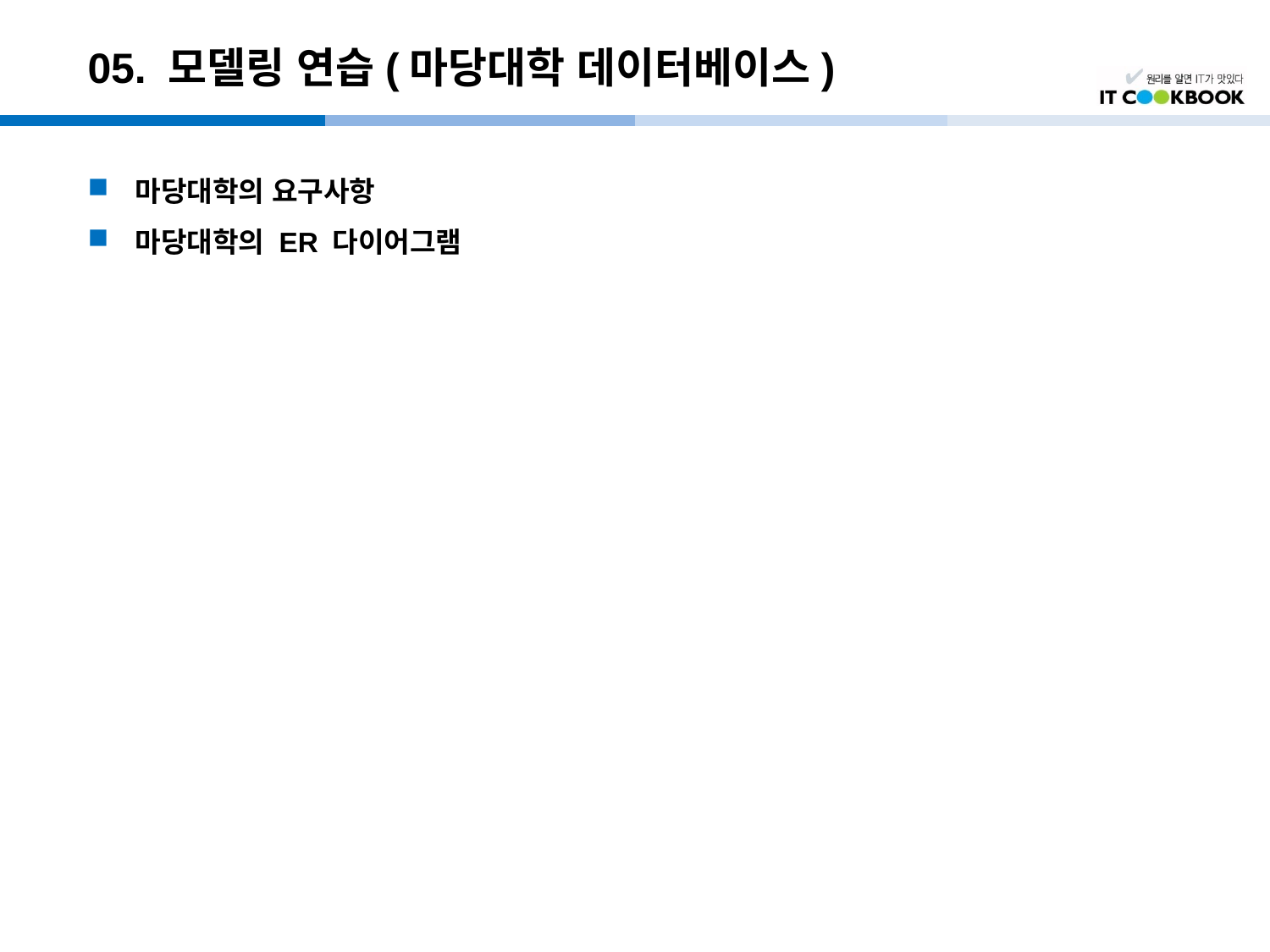

# 05. 모델링 연습(마당대학 데이터베이스)
마당대학의 요구사항
마당대학의 ER 다이어그램